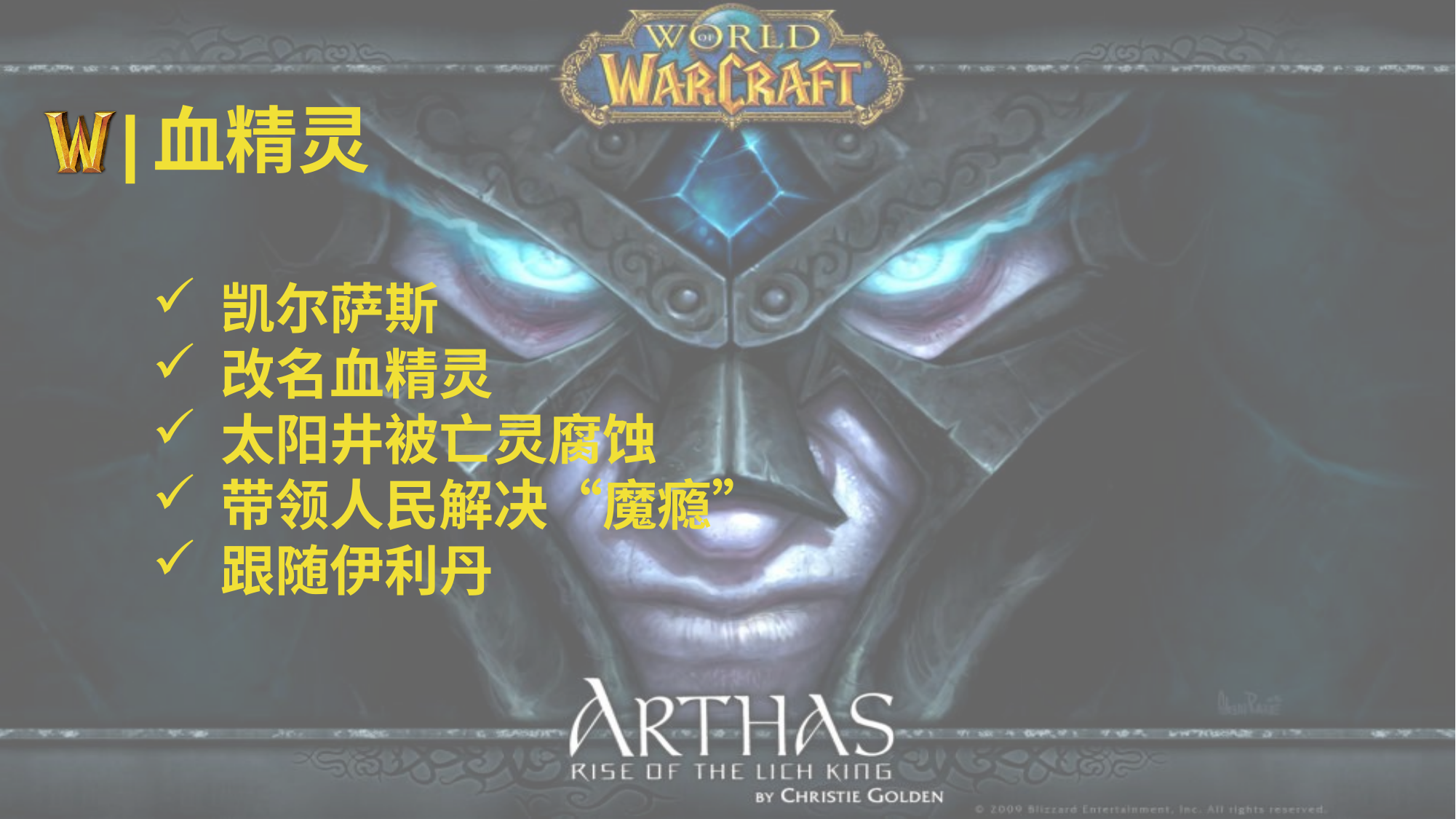

# 血精灵
凯尔萨斯
改名血精灵
太阳井被亡灵腐蚀
带领人民解决“魔瘾”
跟随伊利丹